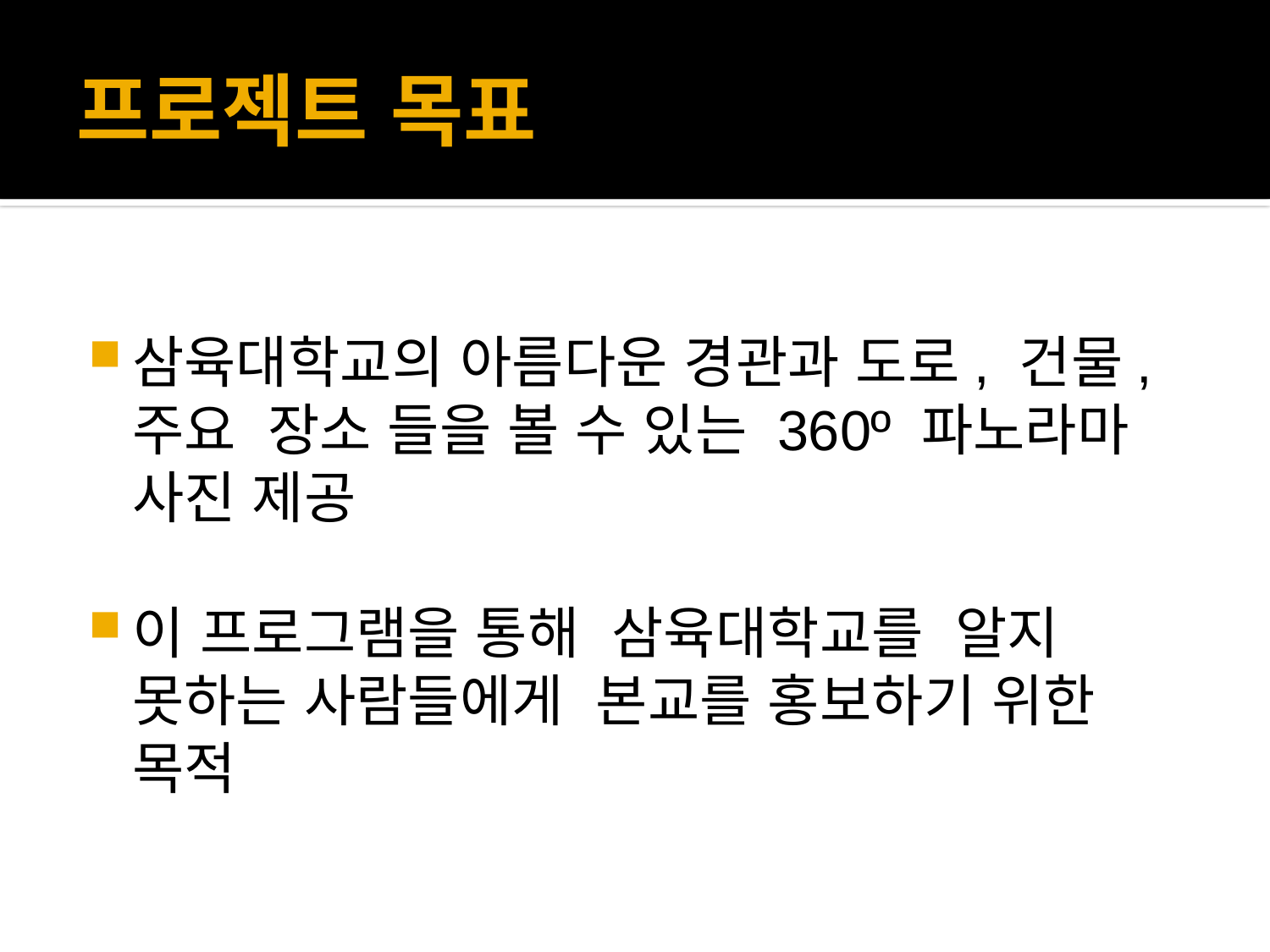

# 프로젝트 목표

삼육대학교의 아름다운 경관과 도로, 건물, 주요  장소 들을 볼 수 있는 360º 파노라마 사진 제공

이 프로그램을 통해  삼육대학교를  알지 못하는 사람들에게  본교를 홍보하기 위한 목적